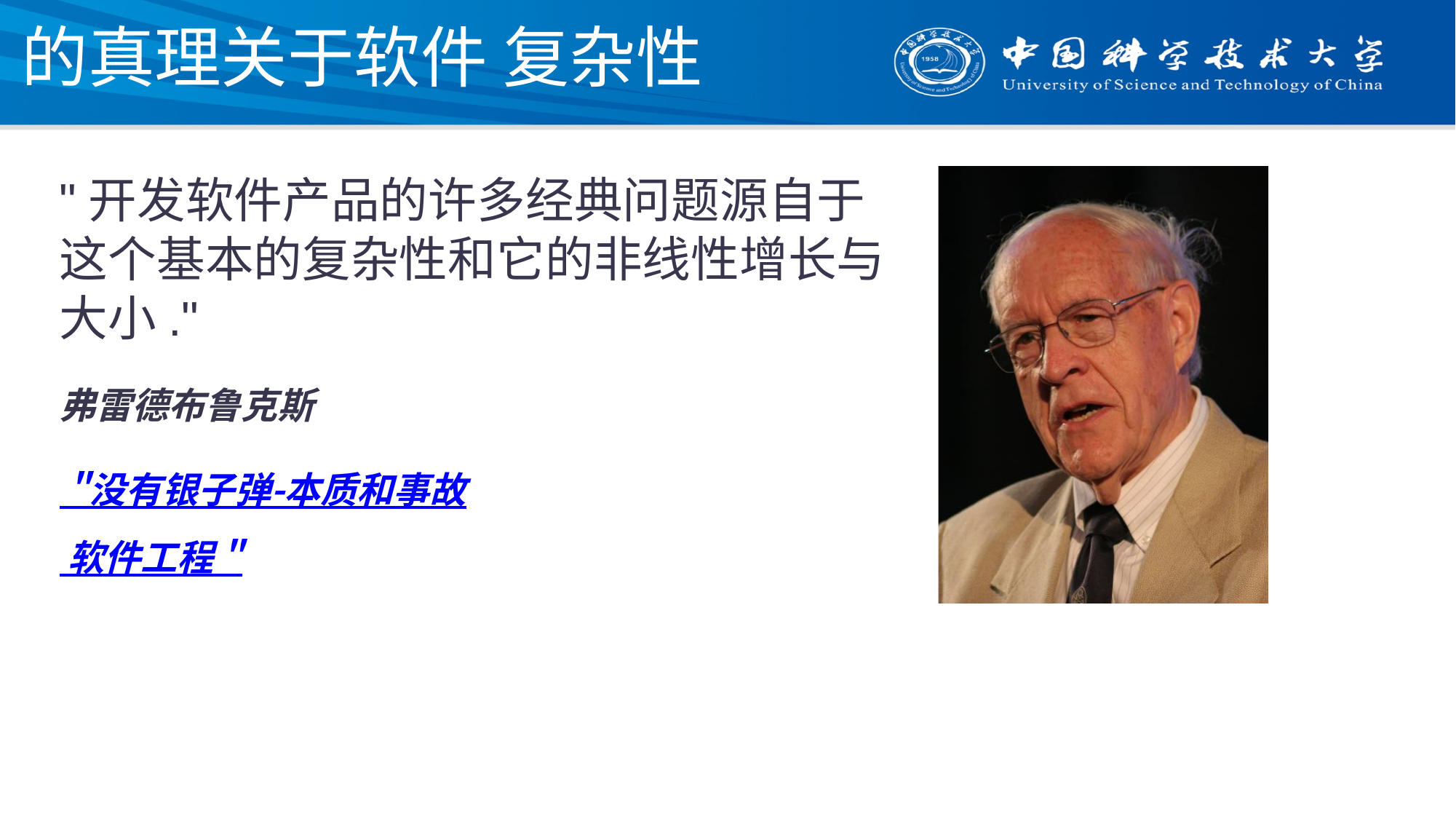

# 的真理关于软件 复杂性

"开发软件产品的许多经典问题源自于这个基本的复杂性和它的非线性增长与大小."
弗雷德布鲁克斯

 "没有银子弹-本质和事故
 软件工程 "